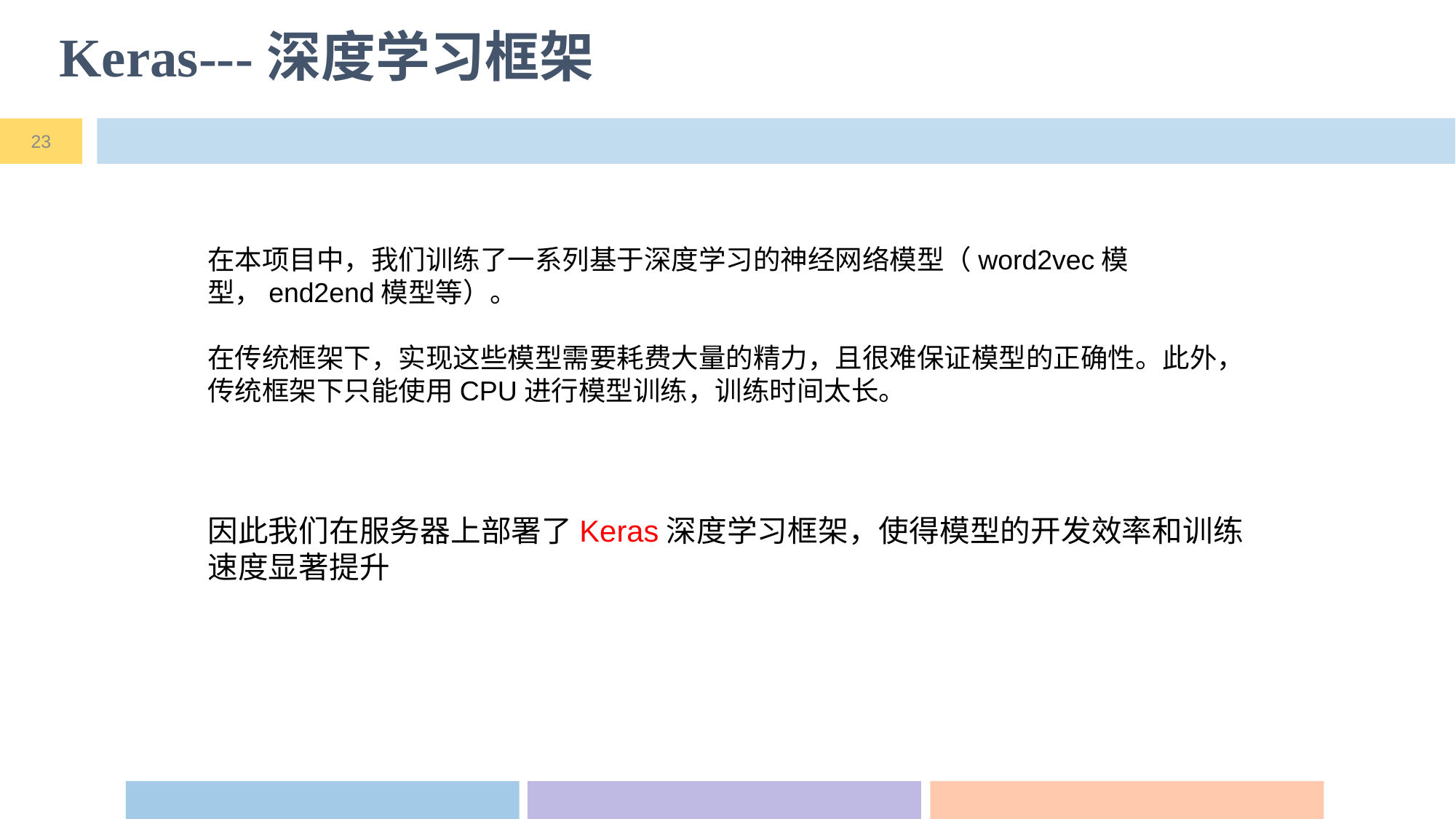

# Keras---深度学习框架
23
在本项目中，我们训练了一系列基于深度学习的神经网络模型（word2vec模型，end2end模型等）。

在传统框架下，实现这些模型需要耗费大量的精力，且很难保证模型的正确性。此外，传统框架下只能使用CPU进行模型训练，训练时间太长。
因此我们在服务器上部署了Keras深度学习框架，使得模型的开发效率和训练速度显著提升